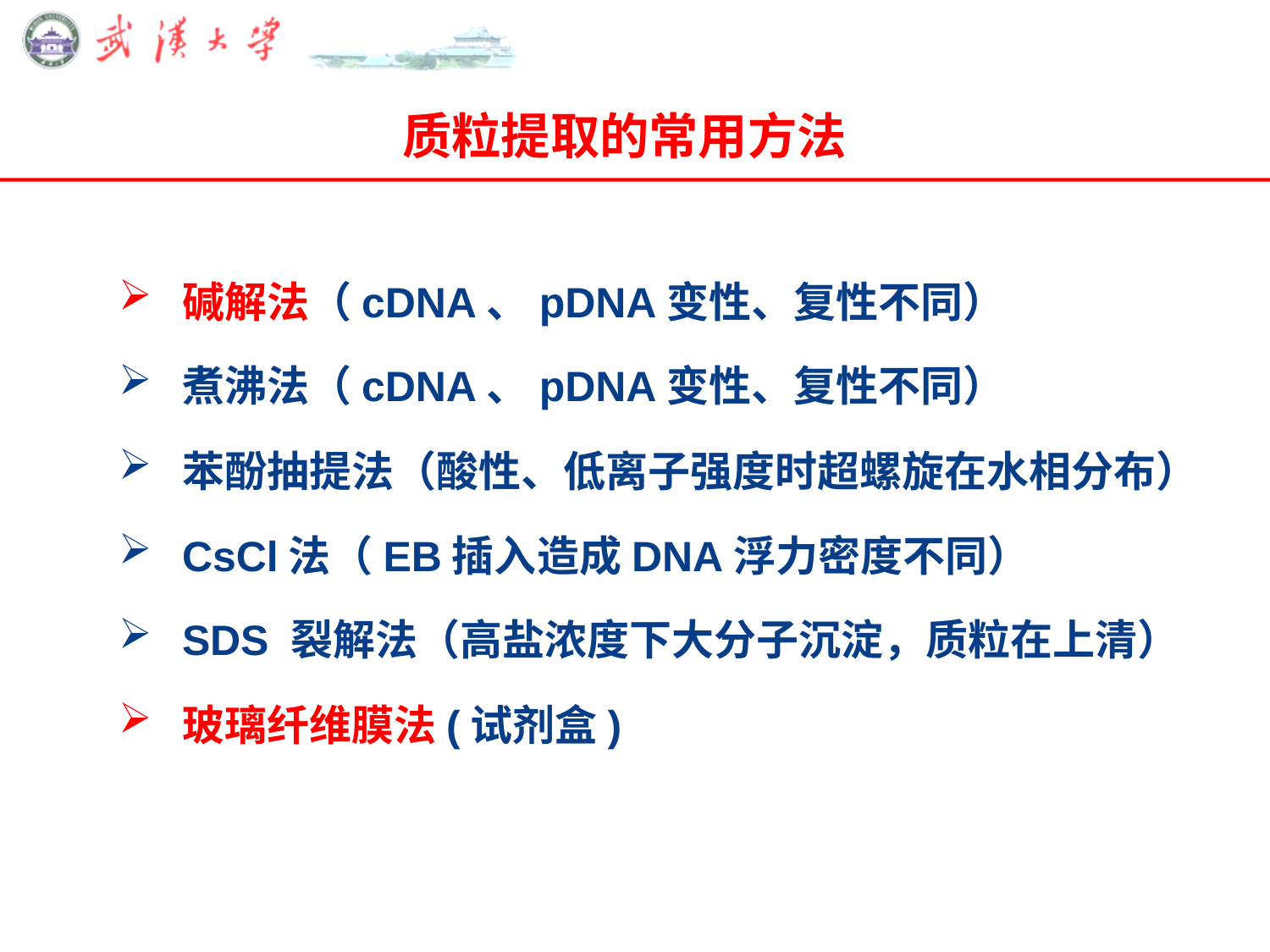

# 质粒提取的常用方法

碱解法（cDNA、pDNA变性、复性不同）
煮沸法（cDNA、pDNA变性、复性不同）
苯酚抽提法（酸性、低离子强度时超螺旋在水相分布）
CsCl法（EB插入造成DNA浮力密度不同）
SDS 裂解法（高盐浓度下大分子沉淀，质粒在上清）
玻璃纤维膜法(试剂盒)